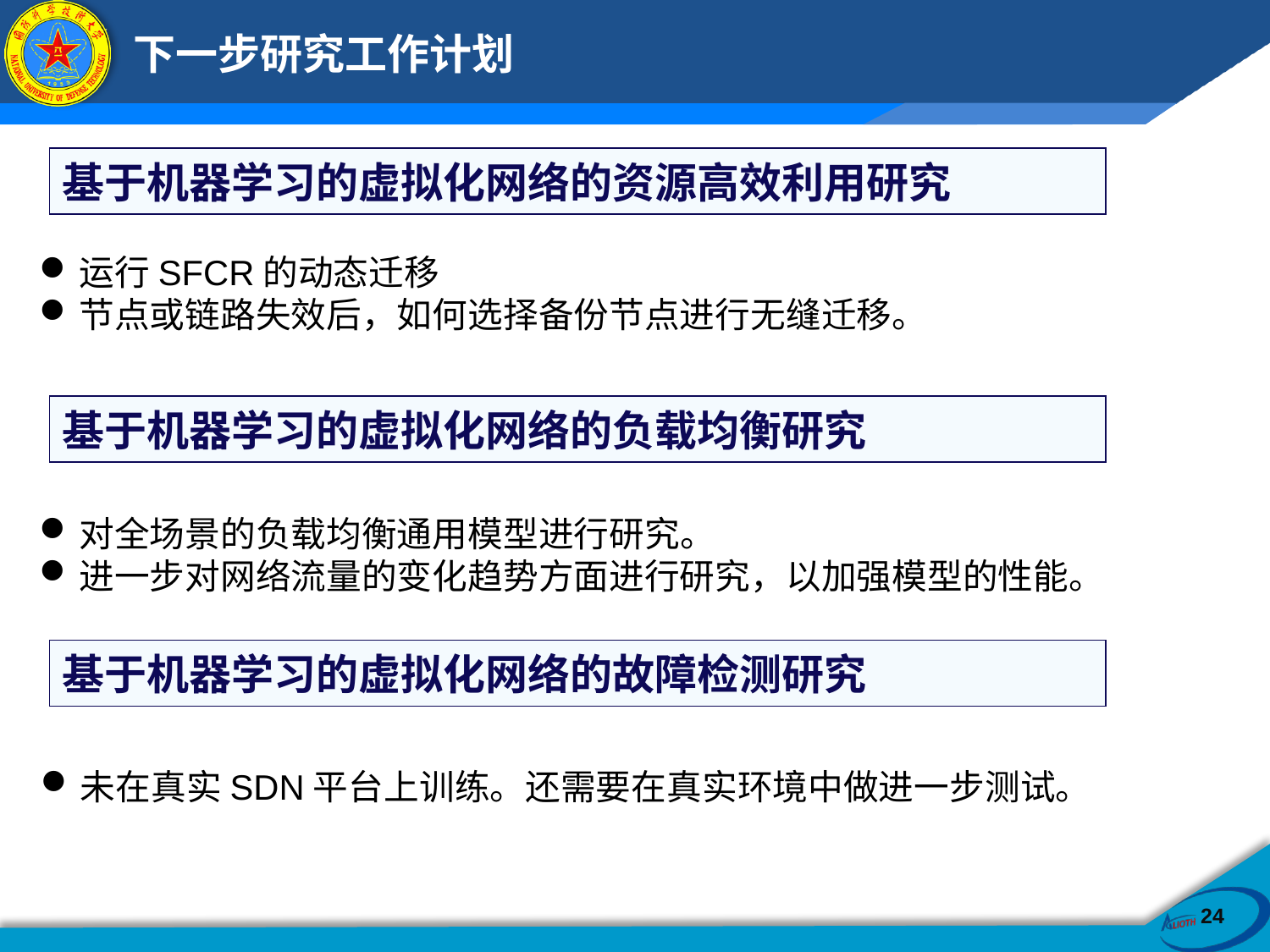

# 下一步研究工作计划
基于机器学习的虚拟化网络的资源高效利用研究
运行SFCR的动态迁移
节点或链路失效后，如何选择备份节点进行无缝迁移。

基于机器学习的虚拟化网络的负载均衡研究
对全场景的负载均衡通用模型进行研究。
进一步对网络流量的变化趋势方面进行研究，以加强模型的性能。

基于机器学习的虚拟化网络的故障检测研究
未在真实SDN平台上训练。还需要在真实环境中做进一步测试。
24